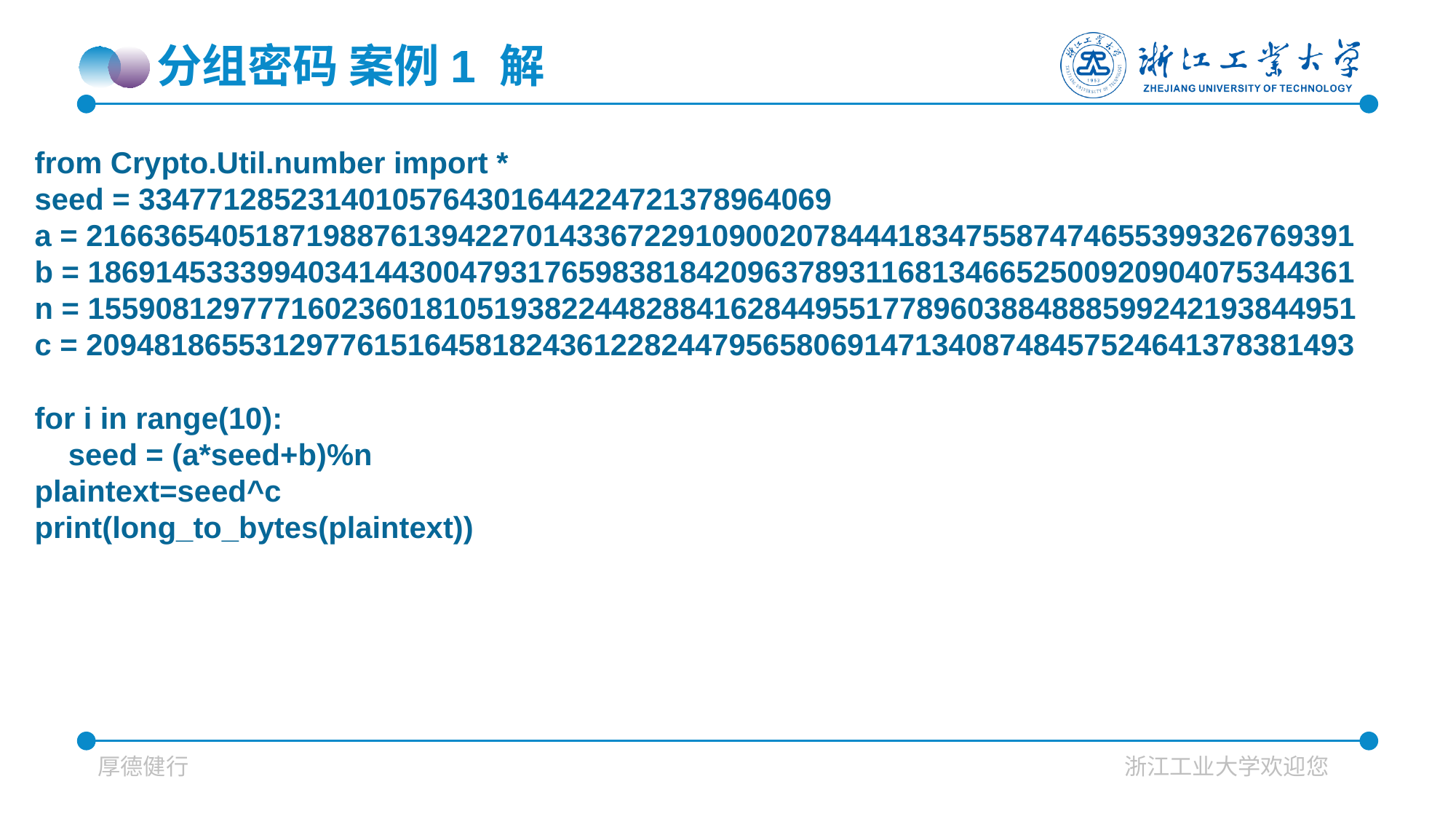

分组密码 案例1 解

from Crypto.Util.number import *
seed = 33477128523140105764301644224721378964069
a = 216636540518719887613942270143367229109002078444183475587474655399326769391
b = 186914533399403414430047931765983818420963789311681346652500920904075344361
n = 155908129777160236018105193822448288416284495517789603884888599242193844951
c = 209481865531297761516458182436122824479565806914713408748457524641378381493

for i in range(10):
    seed = (a*seed+b)%n
plaintext=seed^c
print(long_to_bytes(plaintext))